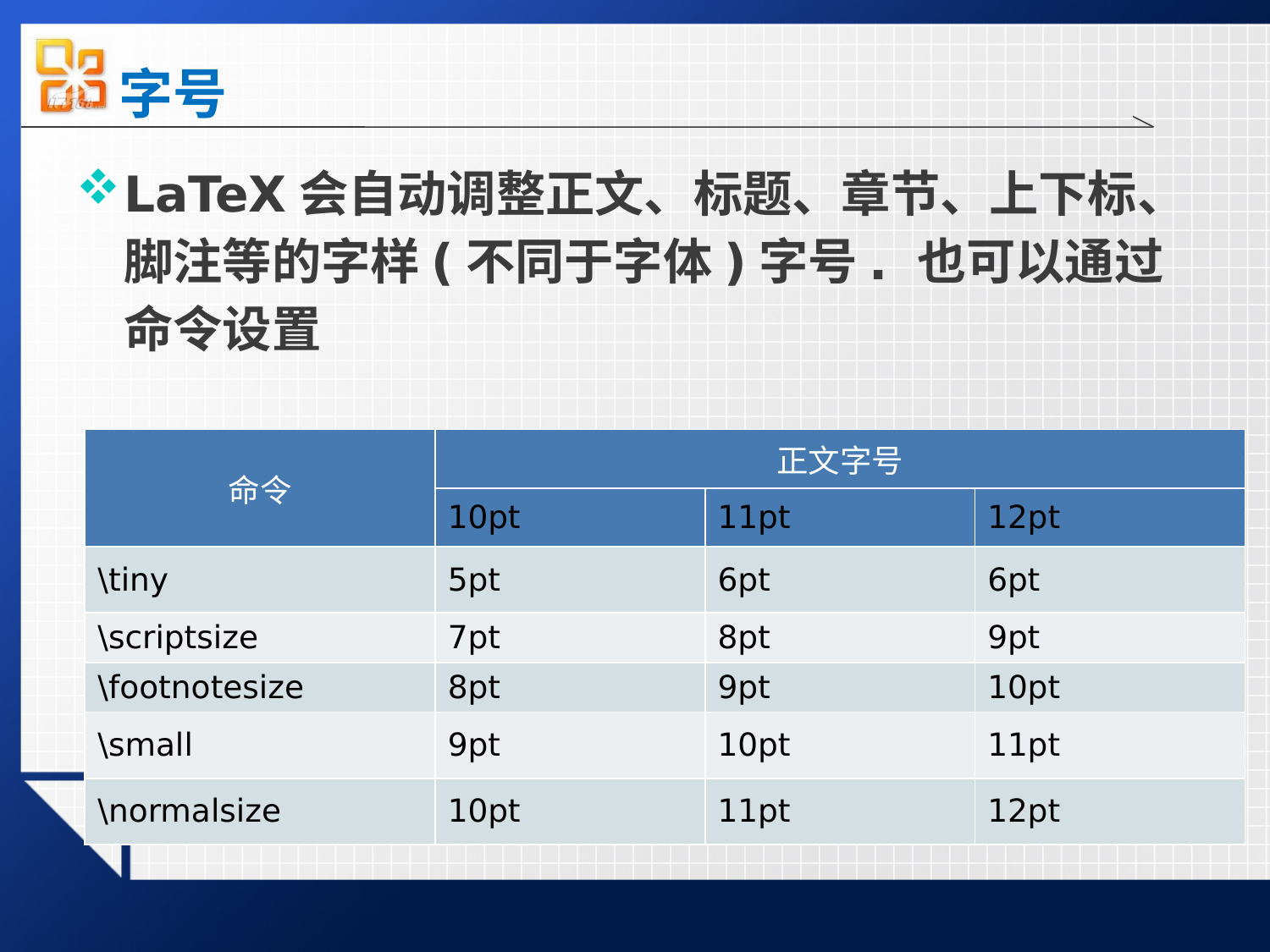

# 字号
LaTeX会自动调整正文、标题、章节、上下标、脚注等的字样(不同于字体)字号. 也可以通过命令设置
| 命令 | 正文字号 |  |  |
| --- | --- | --- | --- |
|  | 10pt | 11pt | 12pt |
| \tiny | 5pt | 6pt | 6pt |
| \scriptsize | 7pt | 8pt | 9pt |
| \footnotesize | 8pt | 9pt | 10pt |
| \small | 9pt | 10pt | 11pt |
| \normalsize | 10pt | 11pt | 12pt |